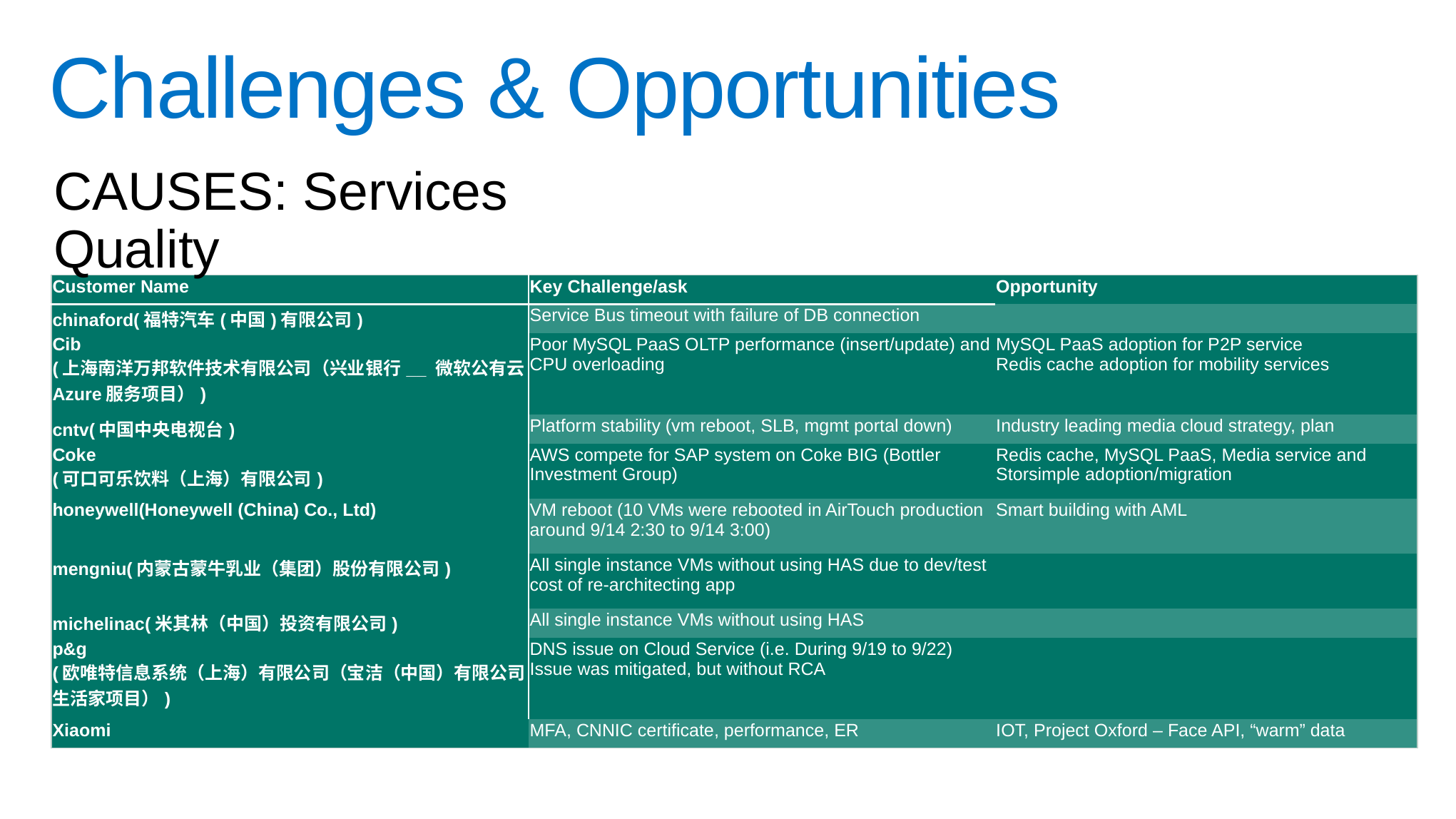

# Challenges & Opportunities
CAUSES: Services Quality
| Customer Name | Key Challenge/ask | Opportunity |
| --- | --- | --- |
| chinaford(福特汽车(中国)有限公司) | Service Bus timeout with failure of DB connection |  |
| Cib (上海南洋万邦软件技术有限公司（兴业银行\_\_ 微软公有云Azure服务项目）) | Poor MySQL PaaS OLTP performance (insert/update) and CPU overloading | MySQL PaaS adoption for P2P service Redis cache adoption for mobility services |
| cntv(中国中央电视台) | Platform stability (vm reboot, SLB, mgmt portal down) | Industry leading media cloud strategy, plan |
| Coke (可口可乐饮料（上海）有限公司) | AWS compete for SAP system on Coke BIG (Bottler Investment Group) | Redis cache, MySQL PaaS, Media service and Storsimple adoption/migration |
| honeywell(Honeywell (China) Co., Ltd) | VM reboot (10 VMs were rebooted in AirTouch production around 9/14 2:30 to 9/14 3:00) | Smart building with AML |
| mengniu(内蒙古蒙牛乳业（集团）股份有限公司) | All single instance VMs without using HAS due to dev/test cost of re-architecting app |  |
| michelinac(米其林（中国）投资有限公司) | All single instance VMs without using HAS |  |
| p&g (欧唯特信息系统（上海）有限公司（宝洁（中国）有限公司 生活家项目）) | DNS issue on Cloud Service (i.e. During 9/19 to 9/22) Issue was mitigated, but without RCA |  |
| Xiaomi | MFA, CNNIC certificate, performance, ER | IOT, Project Oxford – Face API, “warm” data |